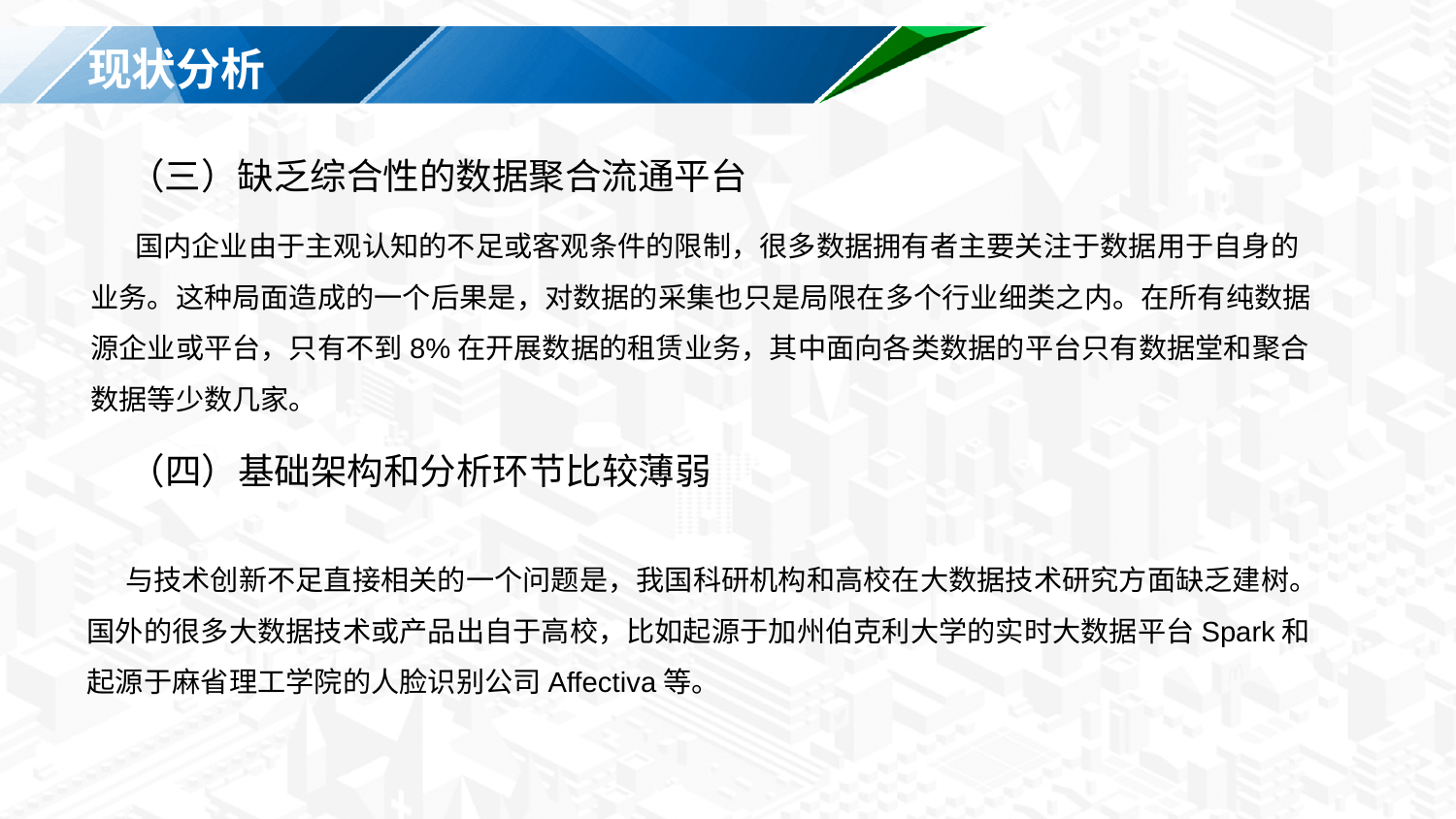

# 现状分析
（三）缺乏综合性的数据聚合流通平台
      国内企业由于主观认知的不足或客观条件的限制，很多数据拥有者主要关注于数据用于自身的业务。这种局面造成的一个后果是，对数据的采集也只是局限在多个行业细类之内。在所有纯数据源企业或平台，只有不到8%在开展数据的租赁业务，其中面向各类数据的平台只有数据堂和聚合数据等少数几家。
（四）基础架构和分析环节比较薄弱
     与技术创新不足直接相关的一个问题是，我国科研机构和高校在大数据技术研究方面缺乏建树。国外的很多大数据技术或产品出自于高校，比如起源于加州伯克利大学的实时大数据平台Spark和起源于麻省理工学院的人脸识别公司Affectiva等。